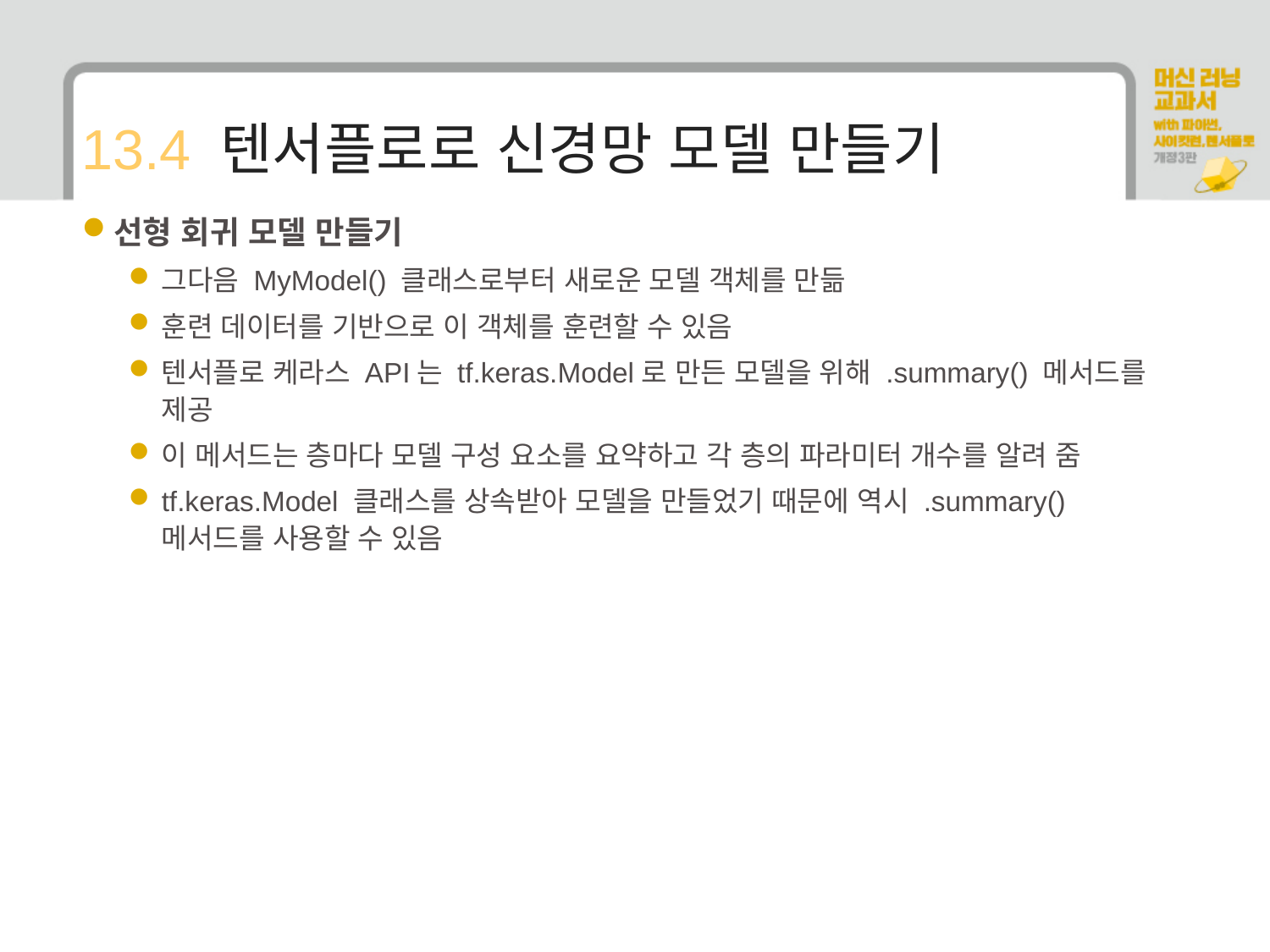

# 13.4 텐서플로로 신경망 모델 만들기
선형 회귀 모델 만들기
그다음 MyModel() 클래스로부터 새로운 모델 객체를 만듦
훈련 데이터를 기반으로 이 객체를 훈련할 수 있음
텐서플로 케라스 API는 tf.keras.Model로 만든 모델을 위해 .summary() 메서드를 제공
이 메서드는 층마다 모델 구성 요소를 요약하고 각 층의 파라미터 개수를 알려 줌
tf.keras.Model 클래스를 상속받아 모델을 만들었기 때문에 역시 .summary() 메서드를 사용할 수 있음